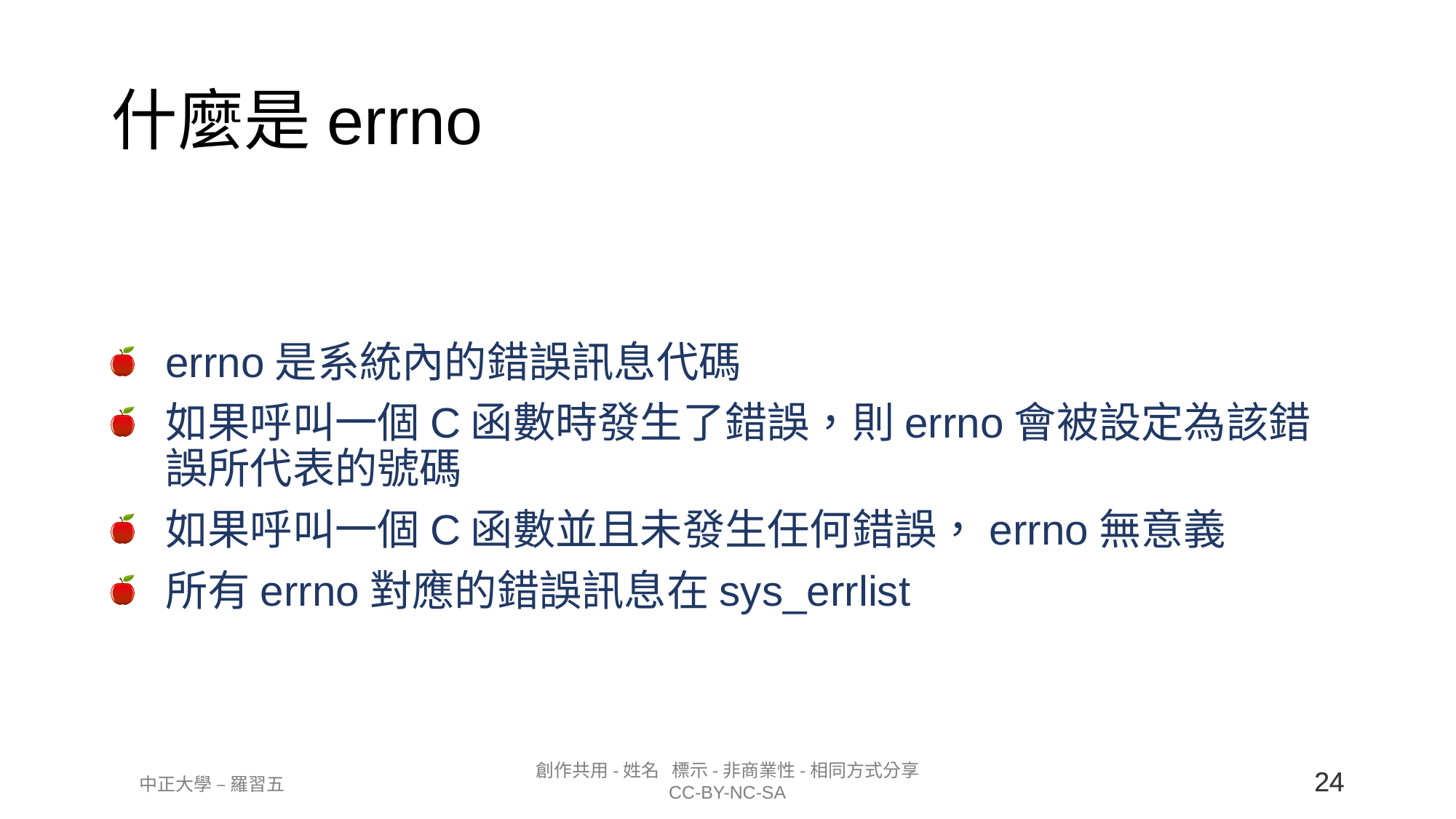

# 什麼是errno
errno是系統內的錯誤訊息代碼
如果呼叫一個C函數時發生了錯誤，則errno會被設定為該錯誤所代表的號碼
如果呼叫一個C函數並且未發生任何錯誤，errno無意義
所有errno對應的錯誤訊息在sys_errlist